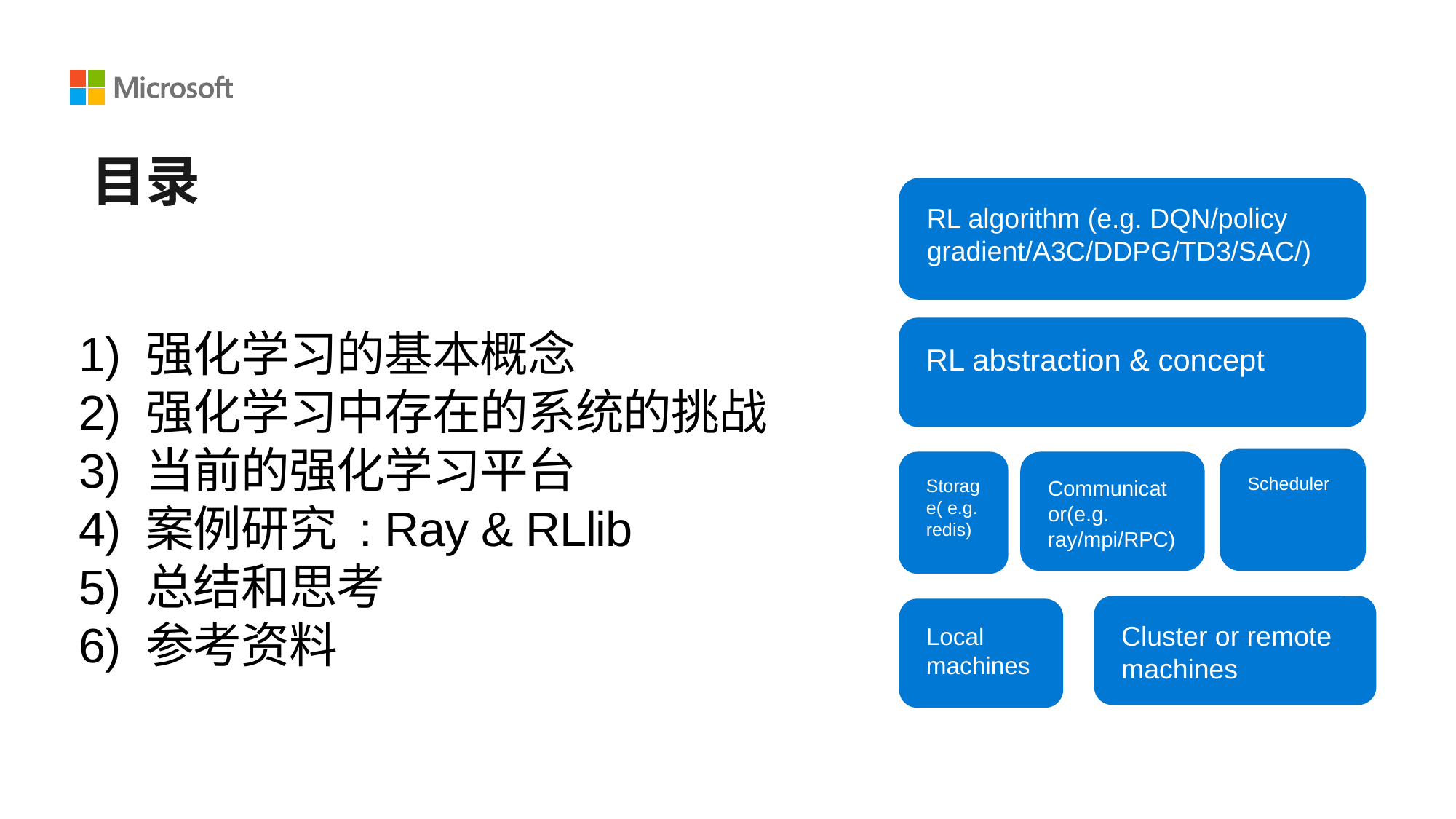

目录
RL algorithm (e.g. DQN/policy gradient/A3C/DDPG/TD3/SAC/)
RL abstraction & concept
Scheduler
Communicator(e.g. ray/mpi/RPC)
Storage( e.g. redis)
Cluster or remote machines
Local machines
# 1) 强化学习的基本概念 2) 强化学习中存在的系统的挑战 3) 当前的强化学习平台 4) 案例研究 : Ray & RLlib 5) 总结和思考 6) 参考资料